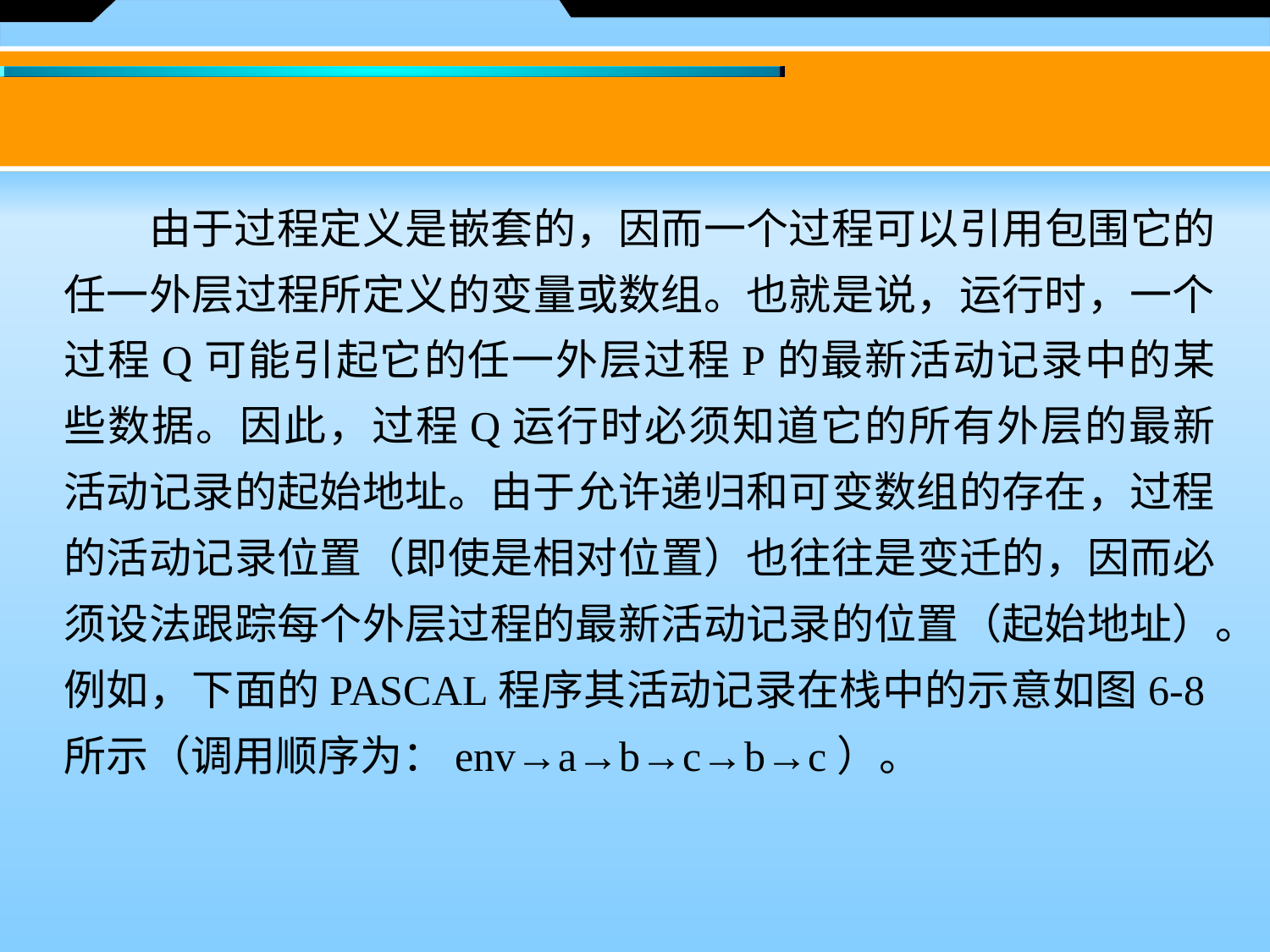

由于过程定义是嵌套的，因而一个过程可以引用包围它的任一外层过程所定义的变量或数组。也就是说，运行时，一个过程Q可能引起它的任一外层过程P的最新活动记录中的某些数据。因此，过程Q运行时必须知道它的所有外层的最新活动记录的起始地址。由于允许递归和可变数组的存在，过程的活动记录位置（即使是相对位置）也往往是变迁的，因而必须设法跟踪每个外层过程的最新活动记录的位置（起始地址）。例如，下面的PASCAL程序其活动记录在栈中的示意如图6-8所示（调用顺序为：env→a→b→c→b→c）。